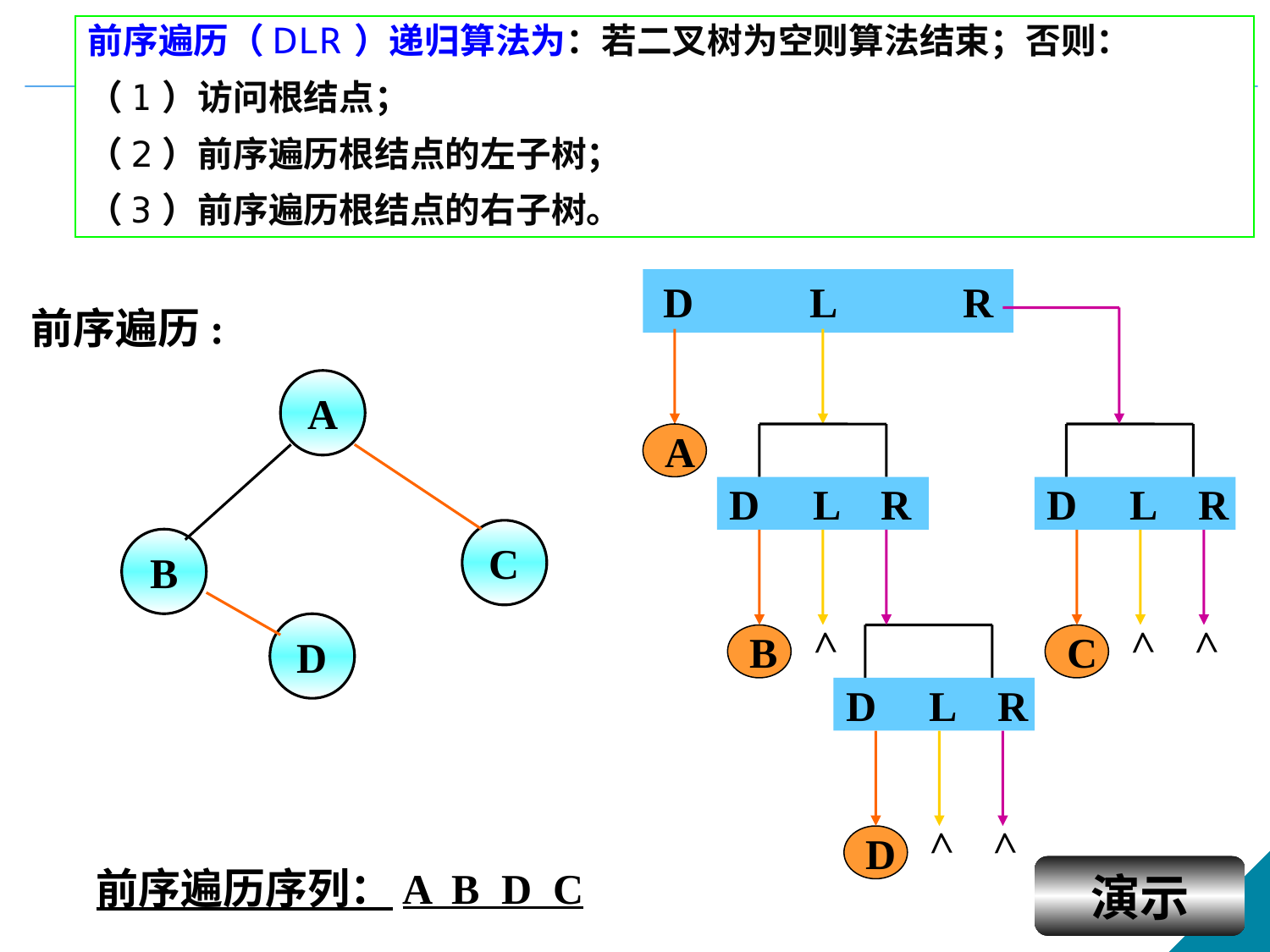

前序遍历（DLR）递归算法为：若二叉树为空则算法结束；否则：
（1）访问根结点；
（2）前序遍历根结点的左子树；
（3）前序遍历根结点的右子树。
D           L            R
前序遍历:

D     L    R

A

D     L    R
A

C
B

D

B

>

D     L    R

C

>

>

D

>

>
前序遍历序列：A  B  D  C
演示